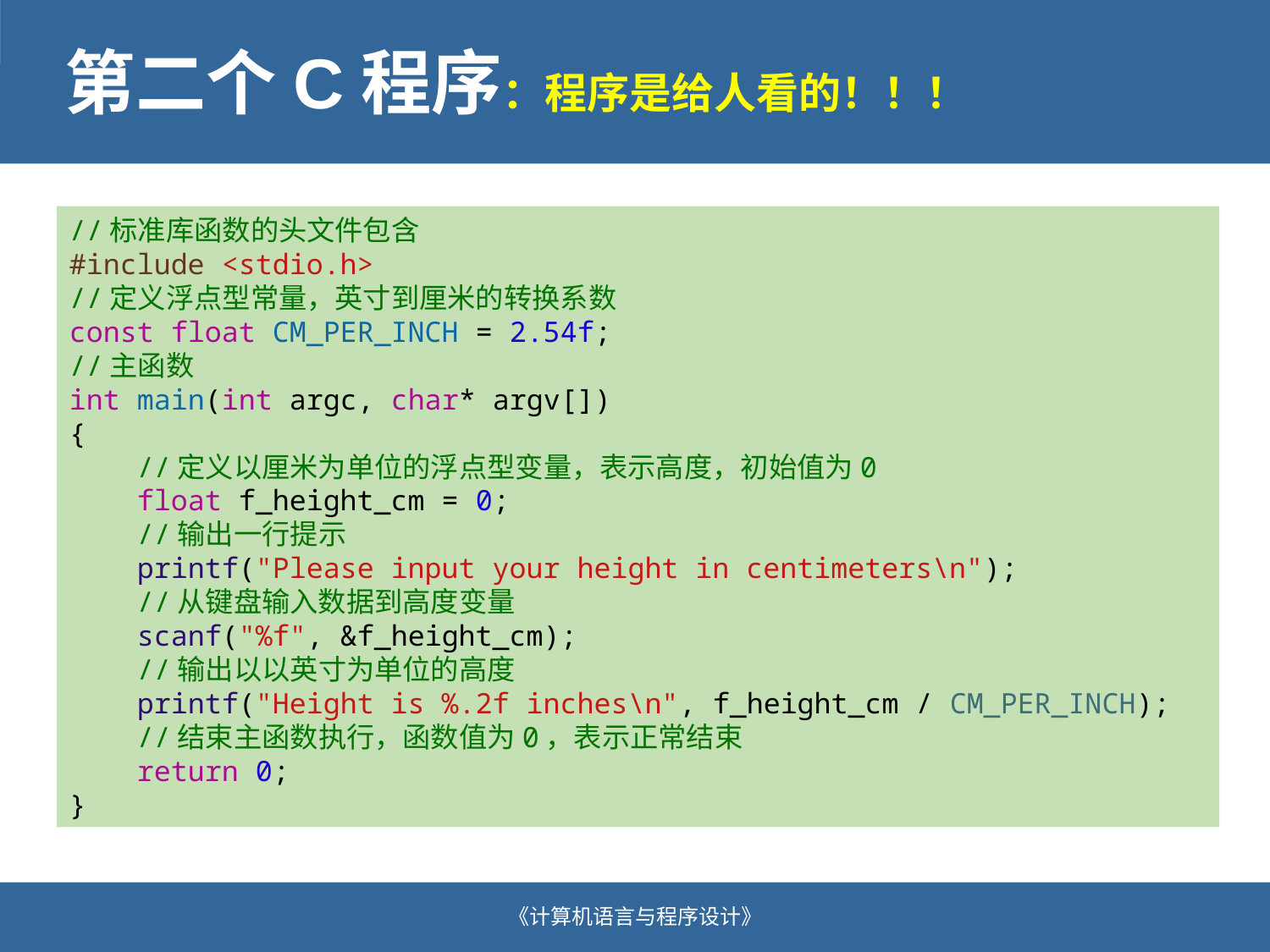

# 第二个C程序：程序是给人看的！！！
//标准库函数的头文件包含
#include <stdio.h>
//定义浮点型常量，英寸到厘米的转换系数
const float CM_PER_INCH = 2.54f;
//主函数
int main(int argc, char* argv[])
{
    //定义以厘米为单位的浮点型变量，表示高度，初始值为0
    float f_height_cm = 0;
    //输出一行提示
    printf("Please input your height in centimeters\n");
    //从键盘输入数据到高度变量
    scanf("%f", &f_height_cm);
    //输出以以英寸为单位的高度
    printf("Height is %.2f inches\n", f_height_cm / CM_PER_INCH);
    //结束主函数执行，函数值为0，表示正常结束
    return 0;
}

《计算机语言与程序设计》
34